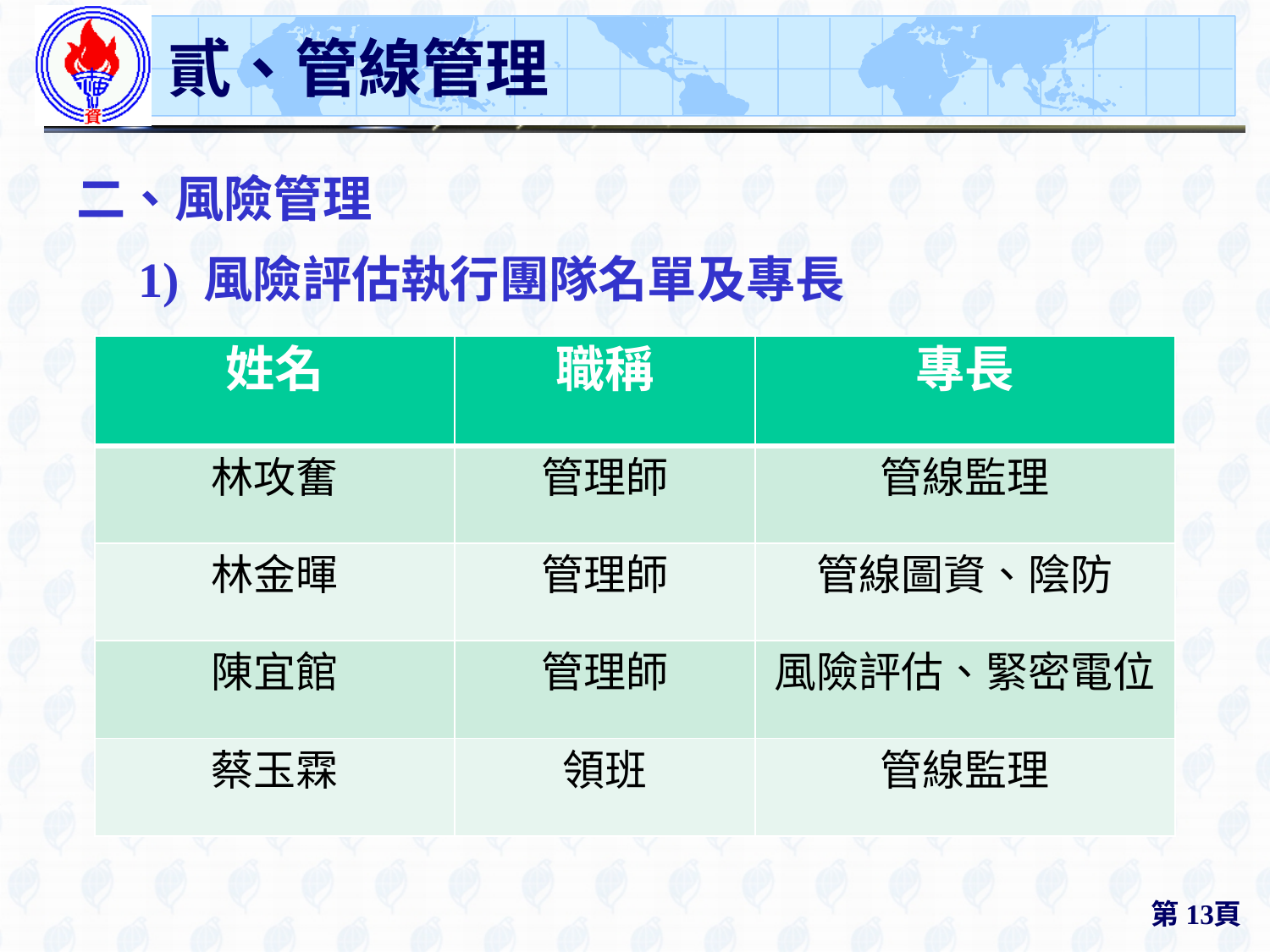

# 貳、管線管理
二、風險管理
1) 風險評估執行團隊名單及專長
| 姓名 | 職稱 | 專長 |
| --- | --- | --- |
| 林攻奮 | 管理師 | 管線監理 |
| 林金暉 | 管理師 | 管線圖資、陰防 |
| 陳宜館 | 管理師 | 風險評估、緊密電位 |
| 蔡玉霖 | 領班 | 管線監理 |
第13頁